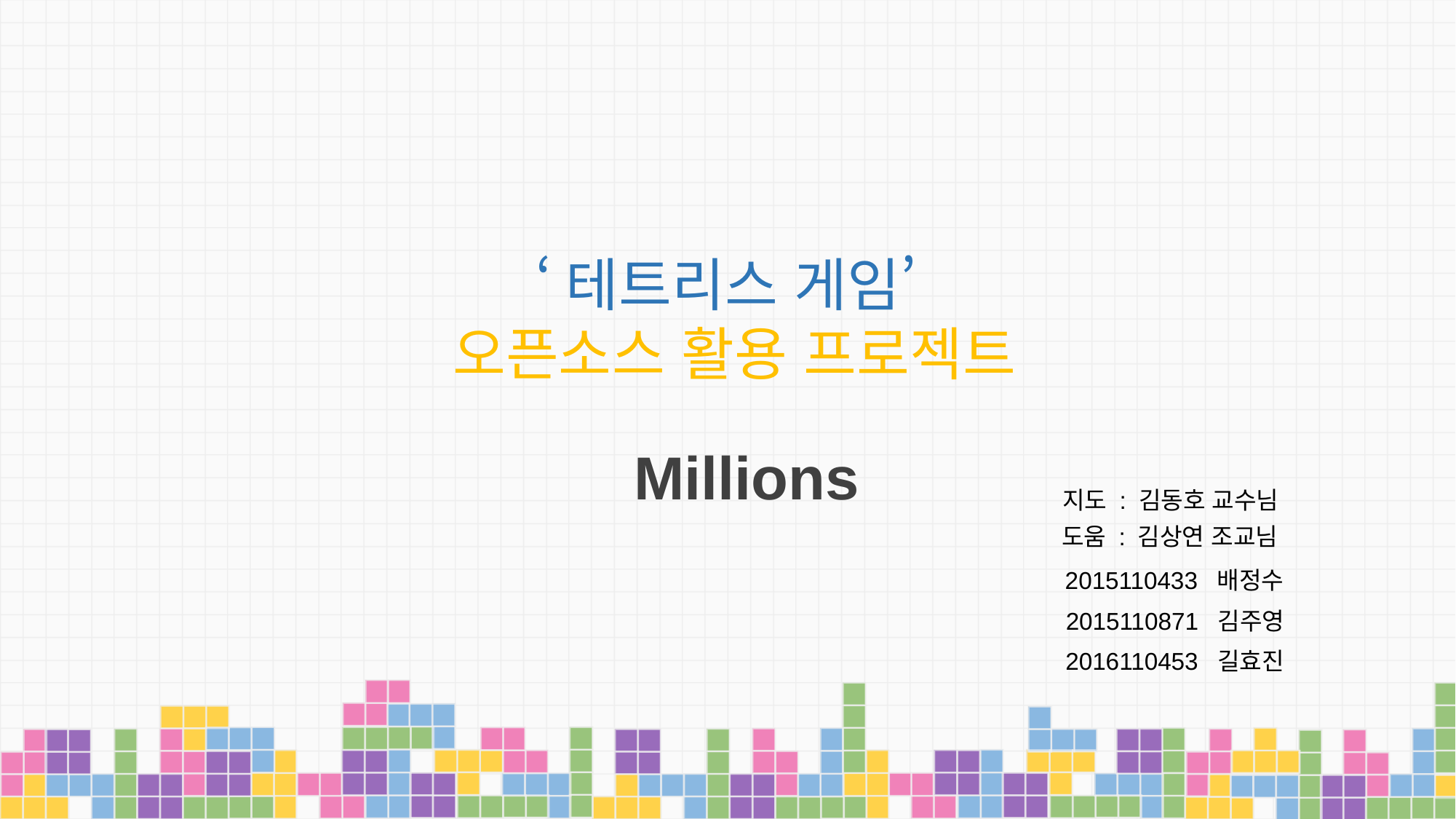

# ‘테트리스 게임’ 오픈소스 활용 프로젝트
Millions
지도 : 김동호 교수님
도움 : 김상연 조교님
2015110433  배정수
2015110871  김주영
2016110453  길효진